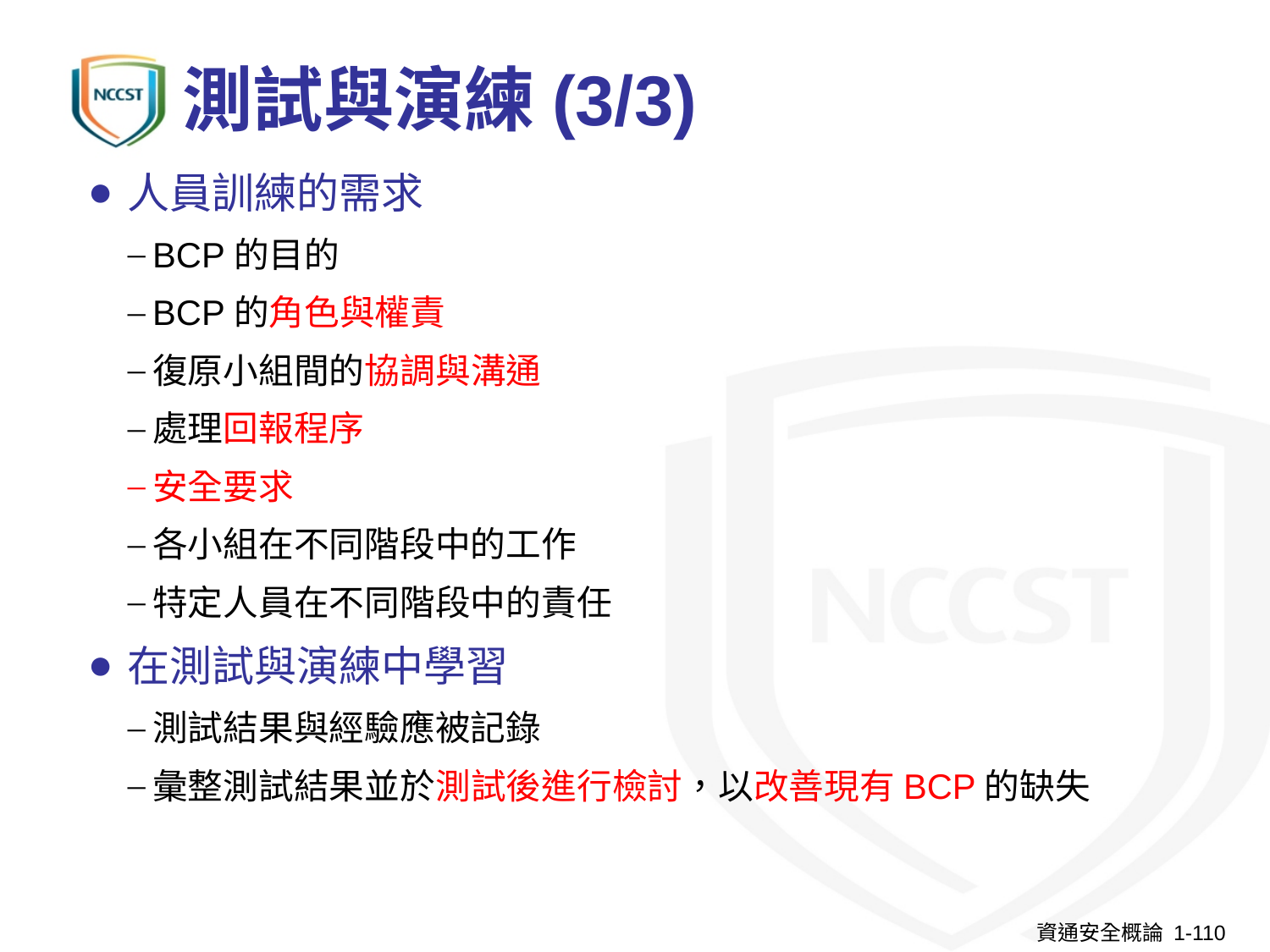

# 測試與演練(3/3)
人員訓練的需求
BCP的目的
BCP的角色與權責
復原小組間的協調與溝通
處理回報程序
安全要求
各小組在不同階段中的工作
特定人員在不同階段中的責任
在測試與演練中學習
測試結果與經驗應被記錄
彙整測試結果並於測試後進行檢討，以改善現有BCP的缺失